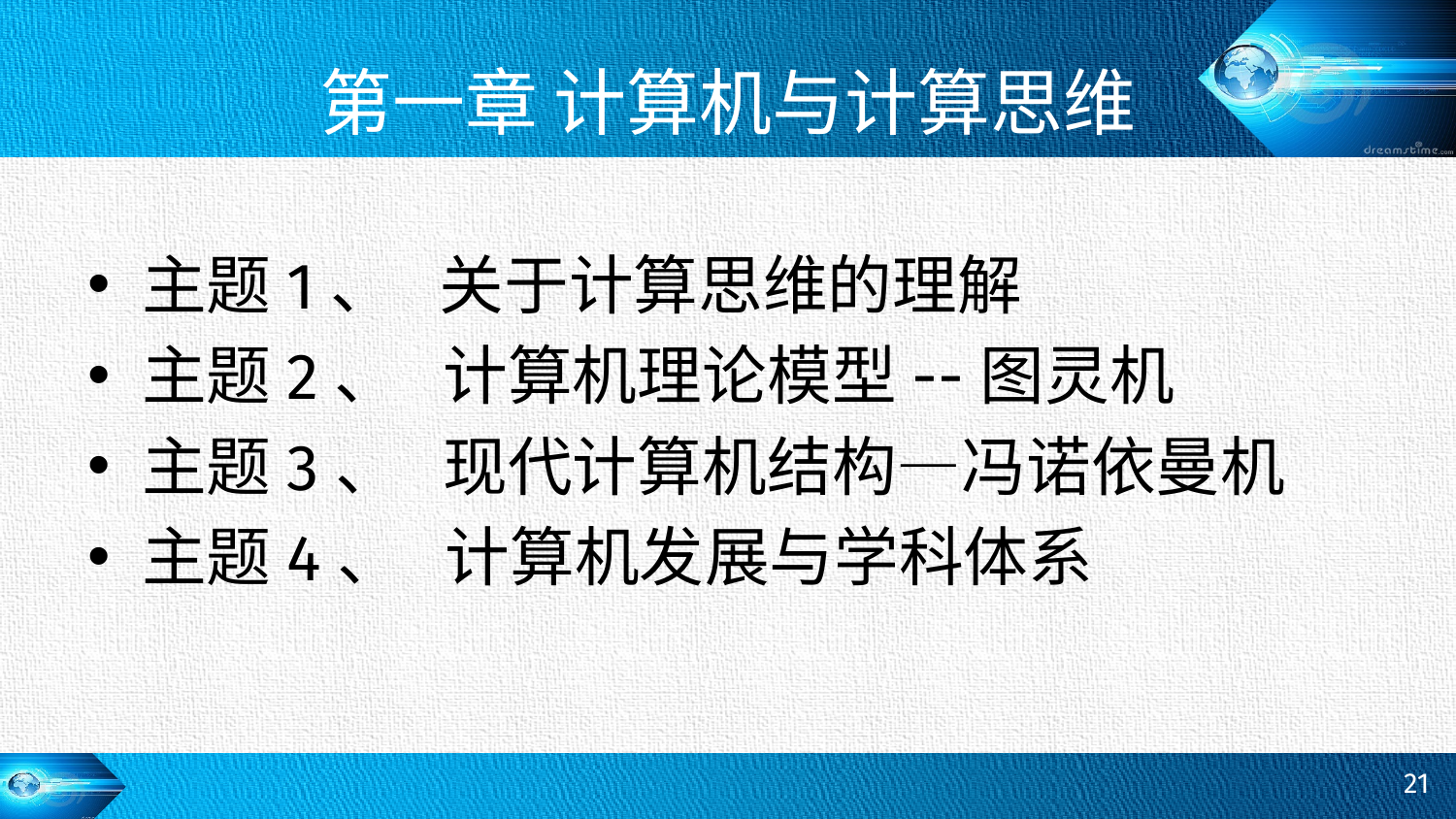

# 第一章 计算机与计算思维
主题1、   关于计算思维的理解
主题2、   计算机理论模型--图灵机
主题3、   现代计算机结构—冯诺依曼机
主题4、   计算机发展与学科体系
21